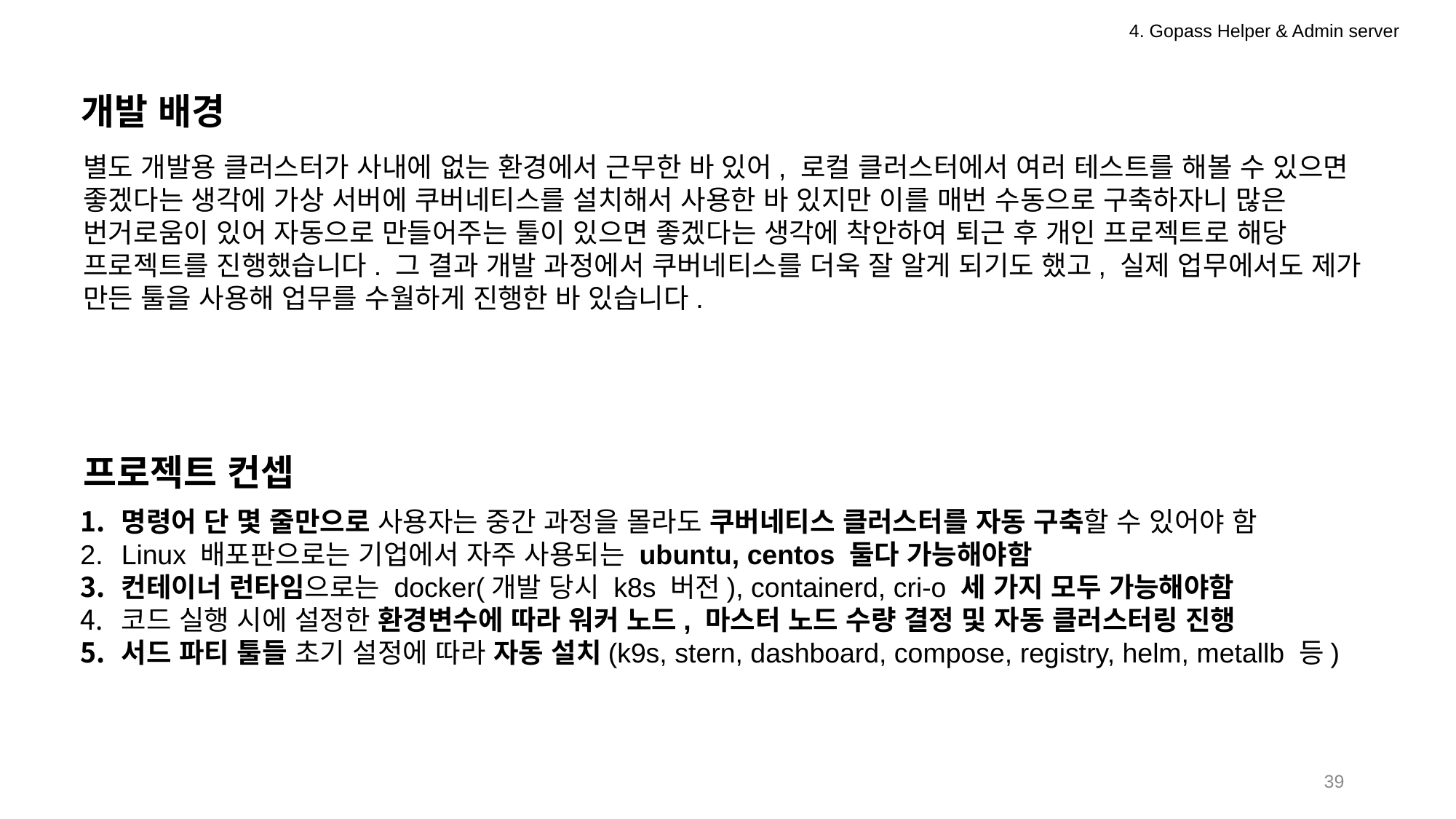

4. Gopass Helper & Admin server
개발 배경
별도 개발용 클러스터가 사내에 없는 환경에서 근무한 바 있어, 로컬 클러스터에서 여러 테스트를 해볼 수 있으면 좋겠다는 생각에 가상 서버에 쿠버네티스를 설치해서 사용한 바 있지만 이를 매번 수동으로 구축하자니 많은 번거로움이 있어 자동으로 만들어주는 툴이 있으면 좋겠다는 생각에 착안하여 퇴근 후 개인 프로젝트로 해당 프로젝트를 진행했습니다. 그 결과 개발 과정에서 쿠버네티스를 더욱 잘 알게 되기도 했고, 실제 업무에서도 제가 만든 툴을 사용해 업무를 수월하게 진행한 바 있습니다.
프로젝트 컨셉
명령어 단 몇 줄만으로 사용자는 중간 과정을 몰라도 쿠버네티스 클러스터를 자동 구축할 수 있어야 함
Linux 배포판으로는 기업에서 자주 사용되는 ubuntu, centos 둘다 가능해야함
컨테이너 런타임으로는 docker(개발 당시 k8s 버전), containerd, cri-o 세 가지 모두 가능해야함
코드 실행 시에 설정한 환경변수에 따라 워커 노드, 마스터 노드 수량 결정 및 자동 클러스터링 진행
서드 파티 툴들 초기 설정에 따라 자동 설치(k9s, stern, dashboard, compose, registry, helm, metallb 등)
39